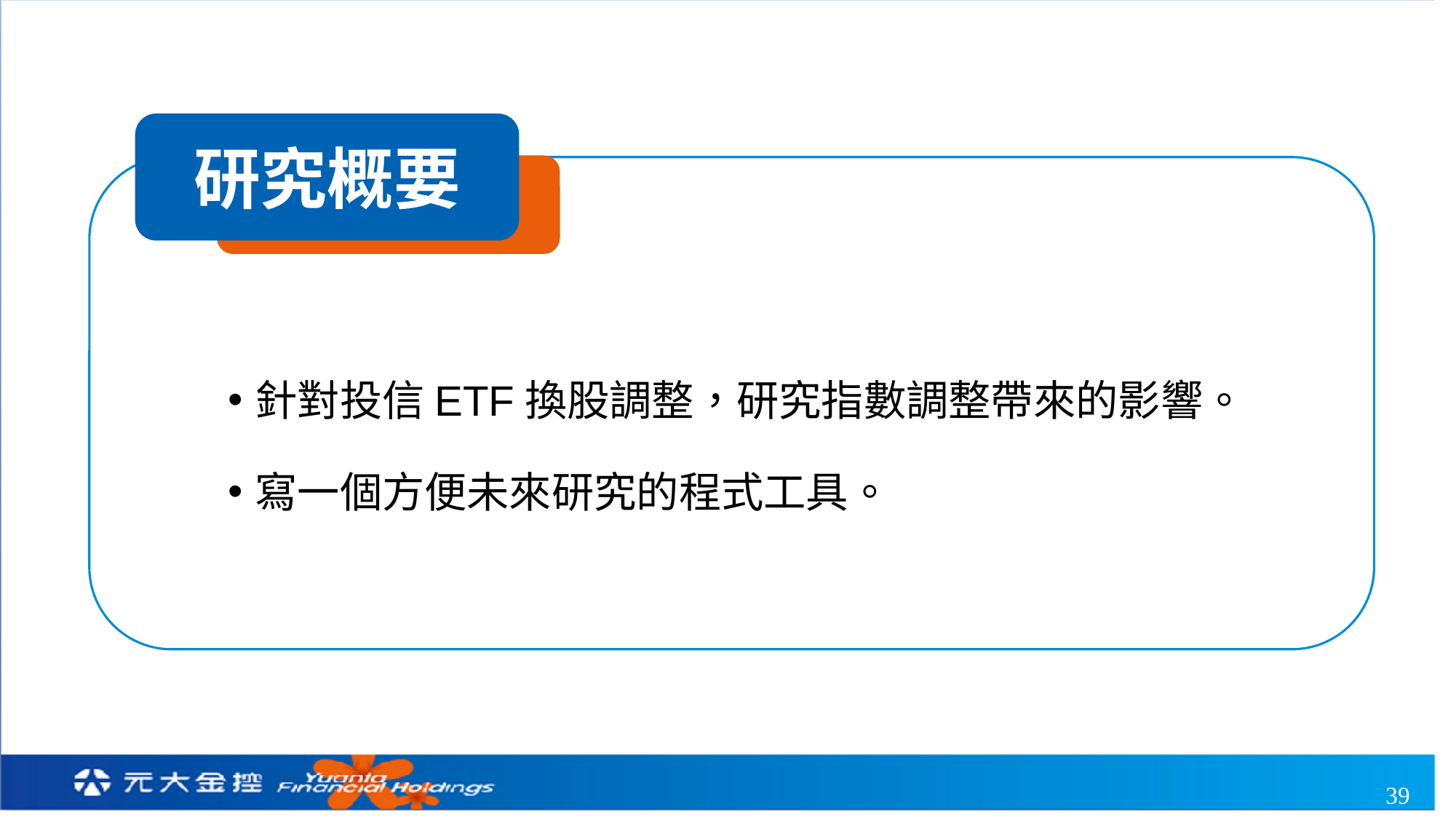

研究概要

針對投信ETF換股調整，研究指數調整帶來的影響。
寫一個方便未來研究的程式工具。
39